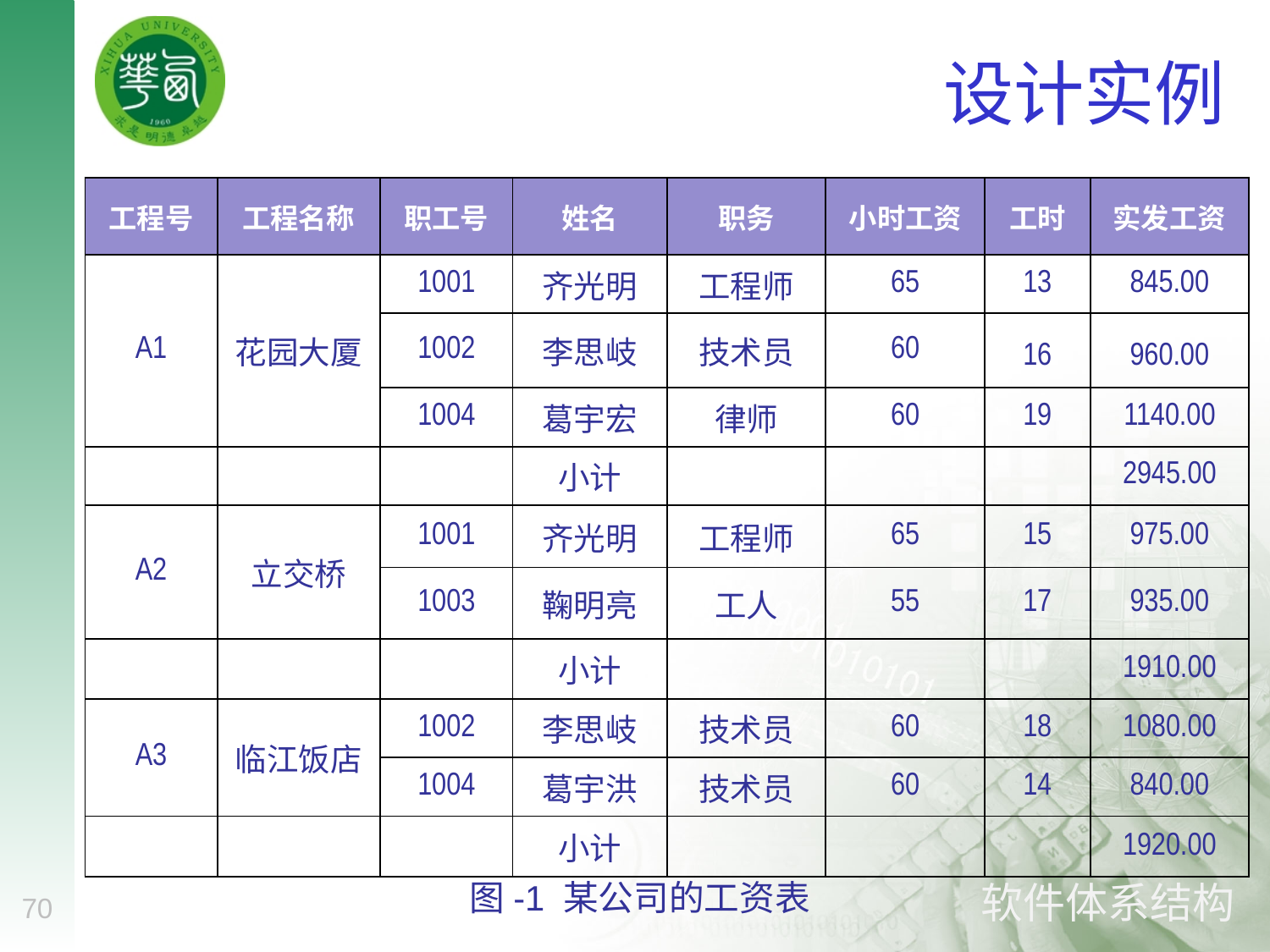

# 设计实例
| 工程号 | 工程名称 | 职工号 | 姓名 | 职务 | 小时工资 | 工时 | 实发工资 |
| --- | --- | --- | --- | --- | --- | --- | --- |
| A1 | 花园大厦 | 1001 | 齐光明 | 工程师 | 65 | 13 | 845.00 |
|  |  | 1002 | 李思岐 | 技术员 | 60 | 16 | 960.00 |
|  |  | 1004 | 葛宇宏 | 律师 | 60 | 19 | 1140.00 |
|  |  |  | 小计 |  |  |  | 2945.00 |
| A2 | 立交桥 | 1001 | 齐光明 | 工程师 | 65 | 15 | 975.00 |
|  |  | 1003 | 鞠明亮 | 工人 | 55 | 17 | 935.00 |
|  |  |  | 小计 |  |  |  | 1910.00 |
| A3 | 临江饭店 | 1002 | 李思岐 | 技术员 | 60 | 18 | 1080.00 |
|  |  | 1004 | 葛宇洪 | 技术员 | 60 | 14 | 840.00 |
|  |  |  | 小计 |  |  |  | 1920.00 |
图-1 某公司的工资表
70